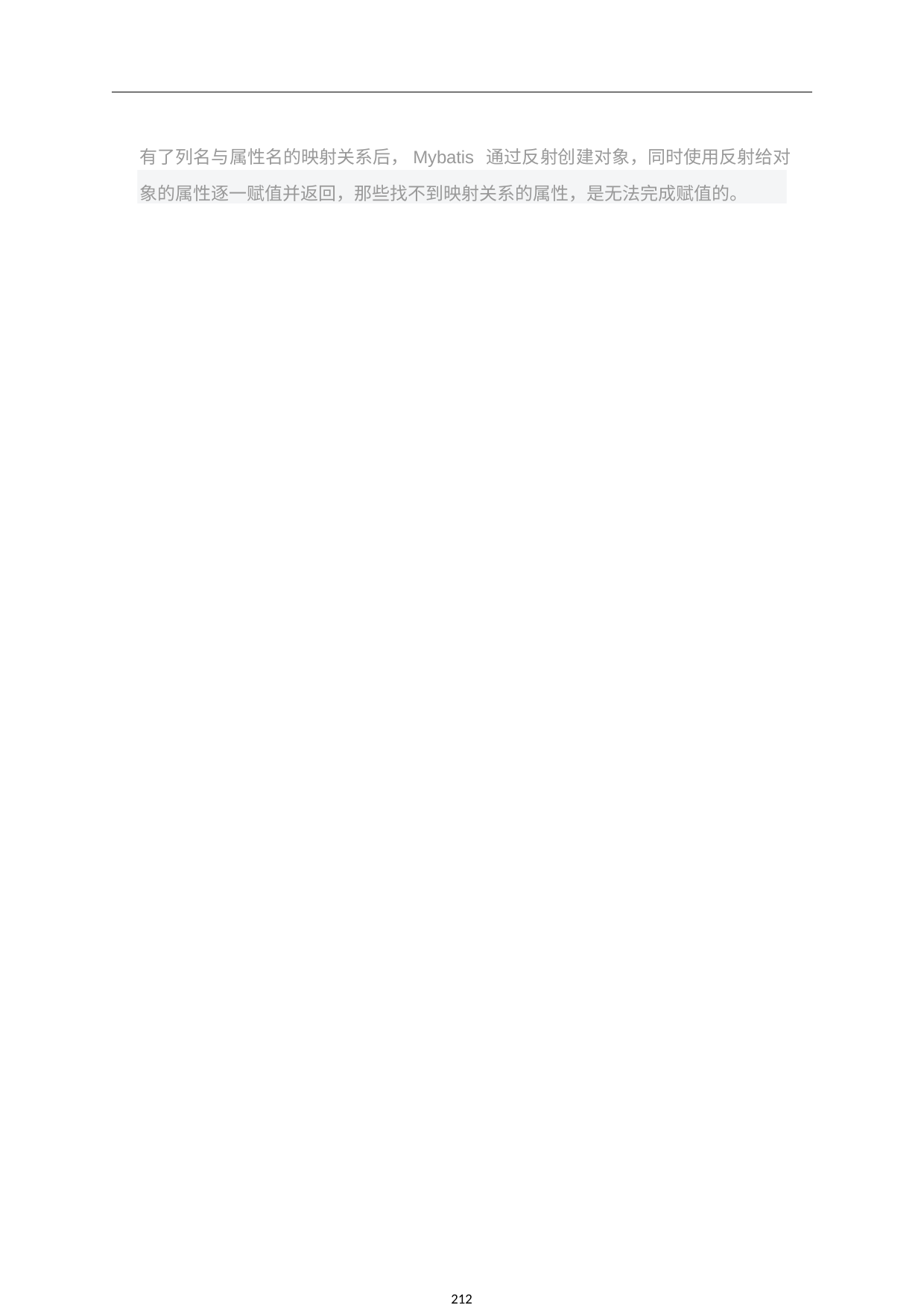

有了列名与属性名的映射关系后，Mybatis 通过反射创建对象，同时使用反射给对
象的属性逐一赋值并返回，那些找不到映射关系的属性，是无法完成赋值的。
212